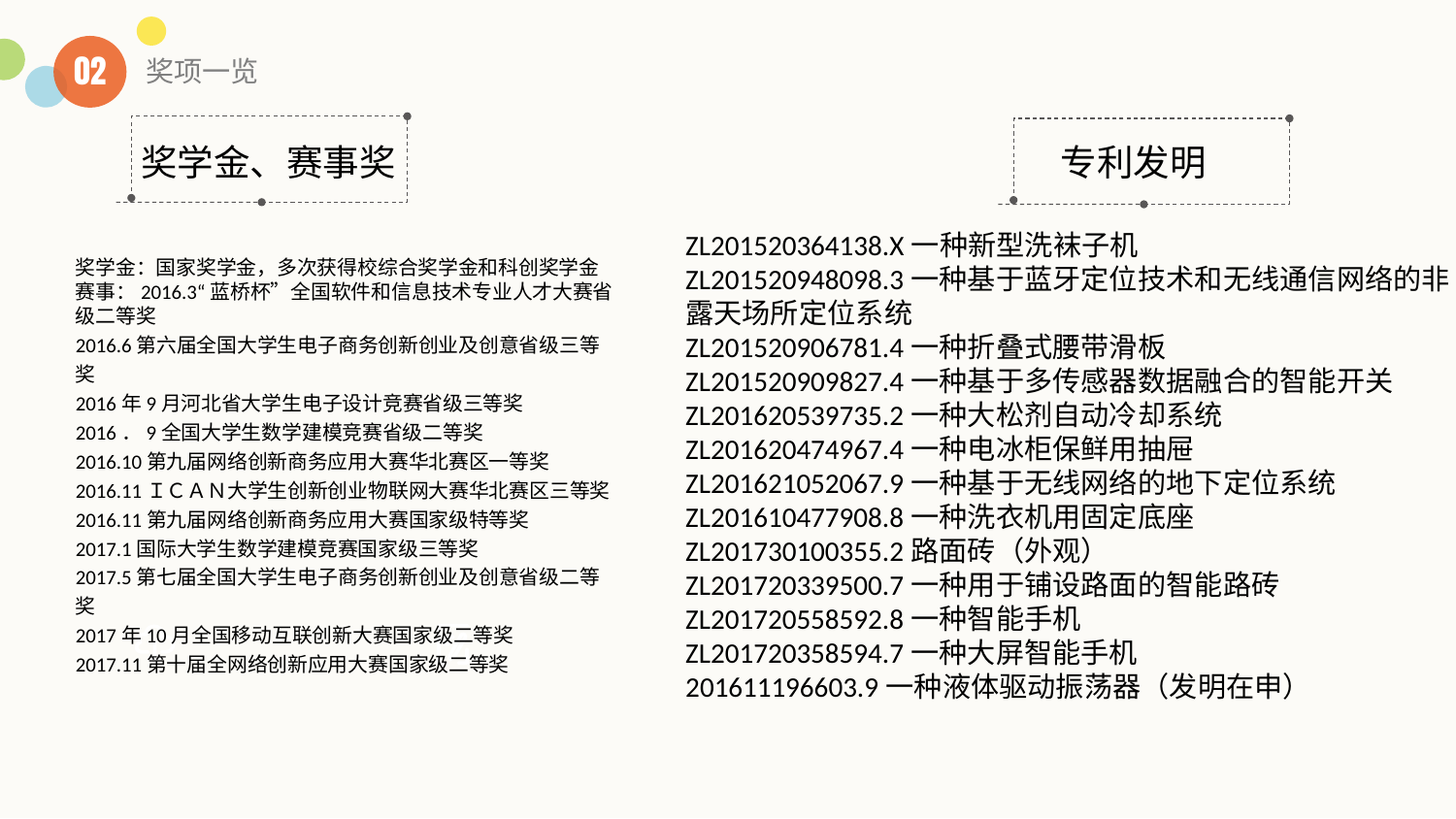

02
奖项一览

奖学金、赛事奖
专利发明

ZL201520364138.X一种新型洗袜子机
ZL201520948098.3一种基于蓝牙定位技术和无线通信网络的非露天场所定位系统
ZL201520906781.4一种折叠式腰带滑板
ZL201520909827.4一种基于多传感器数据融合的智能开关
ZL201620539735.2一种大松剂自动冷却系统
ZL201620474967.4一种电冰柜保鲜用抽屉
ZL201621052067.9一种基于无线网络的地下定位系统
ZL201610477908.8一种洗衣机用固定底座
ZL201730100355.2路面砖（外观）
ZL201720339500.7一种用于铺设路面的智能路砖
ZL201720558592.8一种智能手机
ZL201720358594.7一种大屏智能手机
201611196603.9一种液体驱动振荡器（发明在申）
奖学金：国家奖学金，多次获得校综合奖学金和科创奖学金
赛事：2016.3“蓝桥杯”全国软件和信息技术专业人才大赛省级二等奖
2016.6第六届全国大学生电子商务创新创业及创意省级三等奖
2016年9月河北省大学生电子设计竞赛省级三等奖
2016．9全国大学生数学建模竞赛省级二等奖
2016.10第九届网络创新商务应用大赛华北赛区一等奖
2016.11ＩＣＡＮ大学生创新创业物联网大赛华北赛区三等奖
2016.11第九届网络创新商务应用大赛国家级特等奖
2017.1国际大学生数学建模竞赛国家级三等奖
2017.5第七届全国大学生电子商务创新创业及创意省级二等奖
2017年10月全国移动互联创新大赛国家级二等奖
2017.11第十届全网络创新应用大赛国家级二等奖